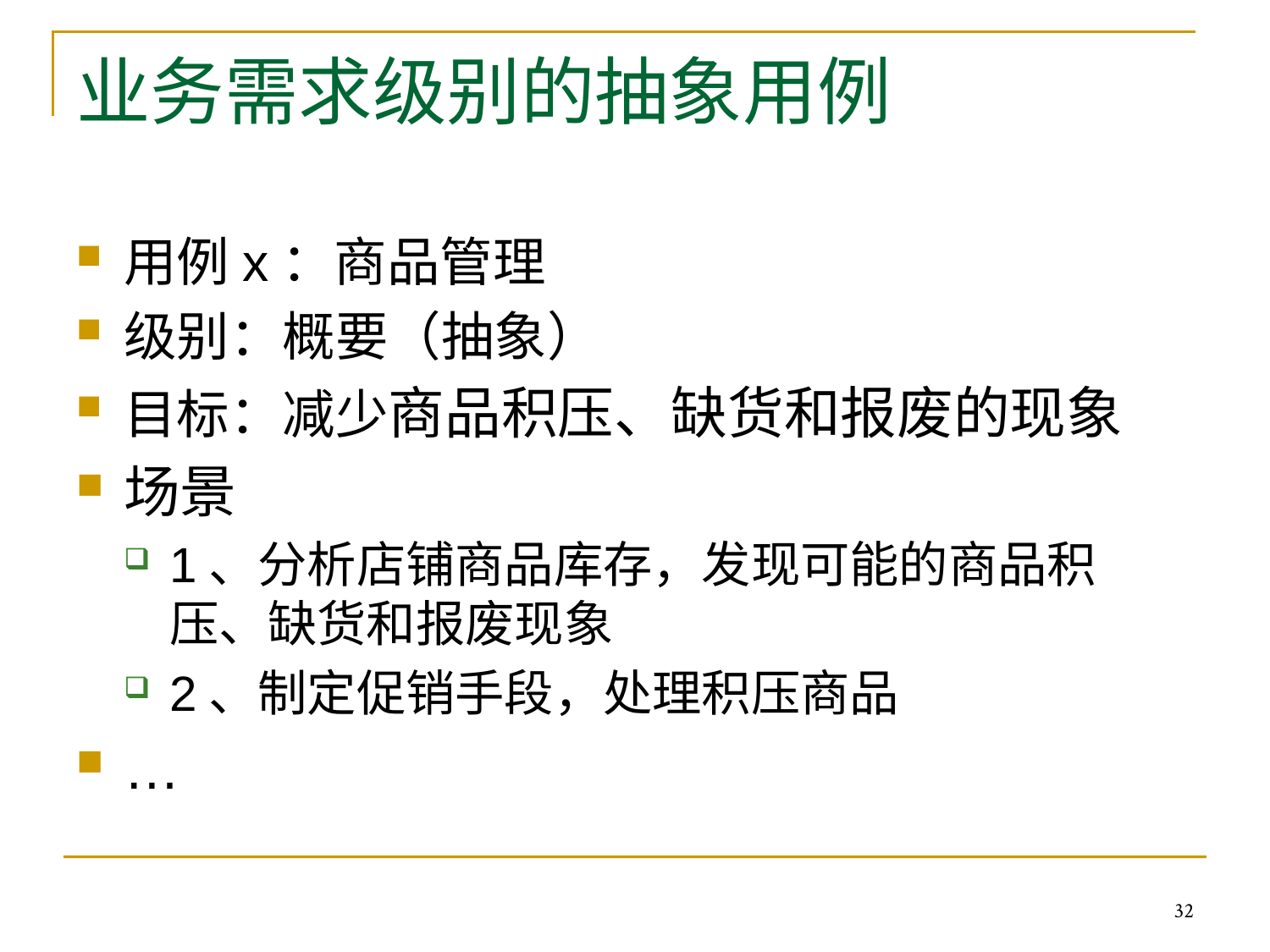

# 业务需求级别的抽象用例
用例x：商品管理
级别：概要（抽象）
目标：减少商品积压、缺货和报废的现象
场景
1、分析店铺商品库存，发现可能的商品积压、缺货和报废现象
2、制定促销手段，处理积压商品
…
32